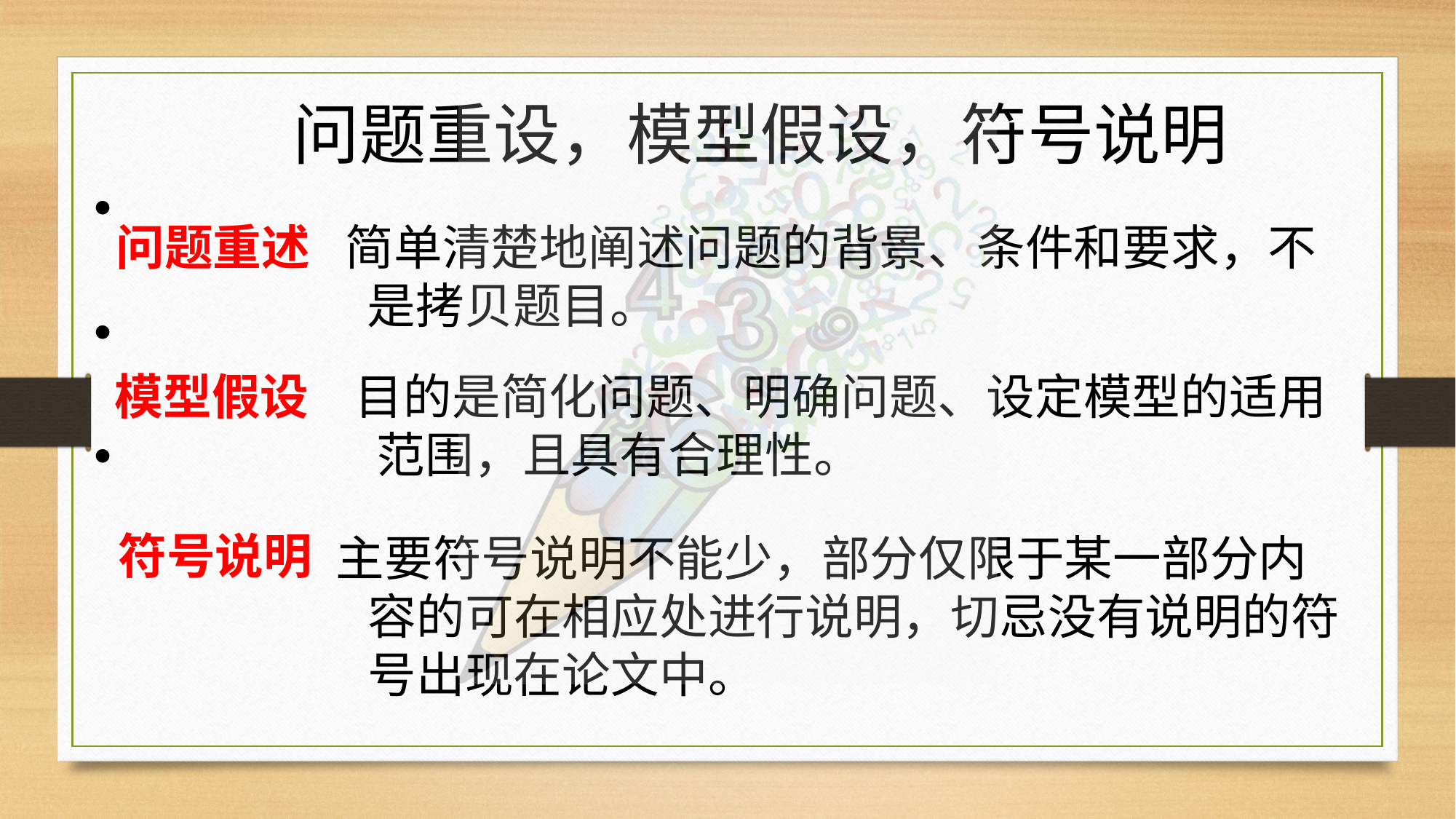

问题重设，模型假设，符号说明

•
问题重述
  简单清楚地阐述问题的背景、条件和要求，不
    是拷贝题目。

•

  目的是简化问题、明确问题、设定模型的适用
    范围，且具有合理性。
模型假设
•

符号说明
 主要符号说明不能少，部分仅限于某一部分内
    容的可在相应处进行说明，切忌没有说明的符
    号出现在论文中。